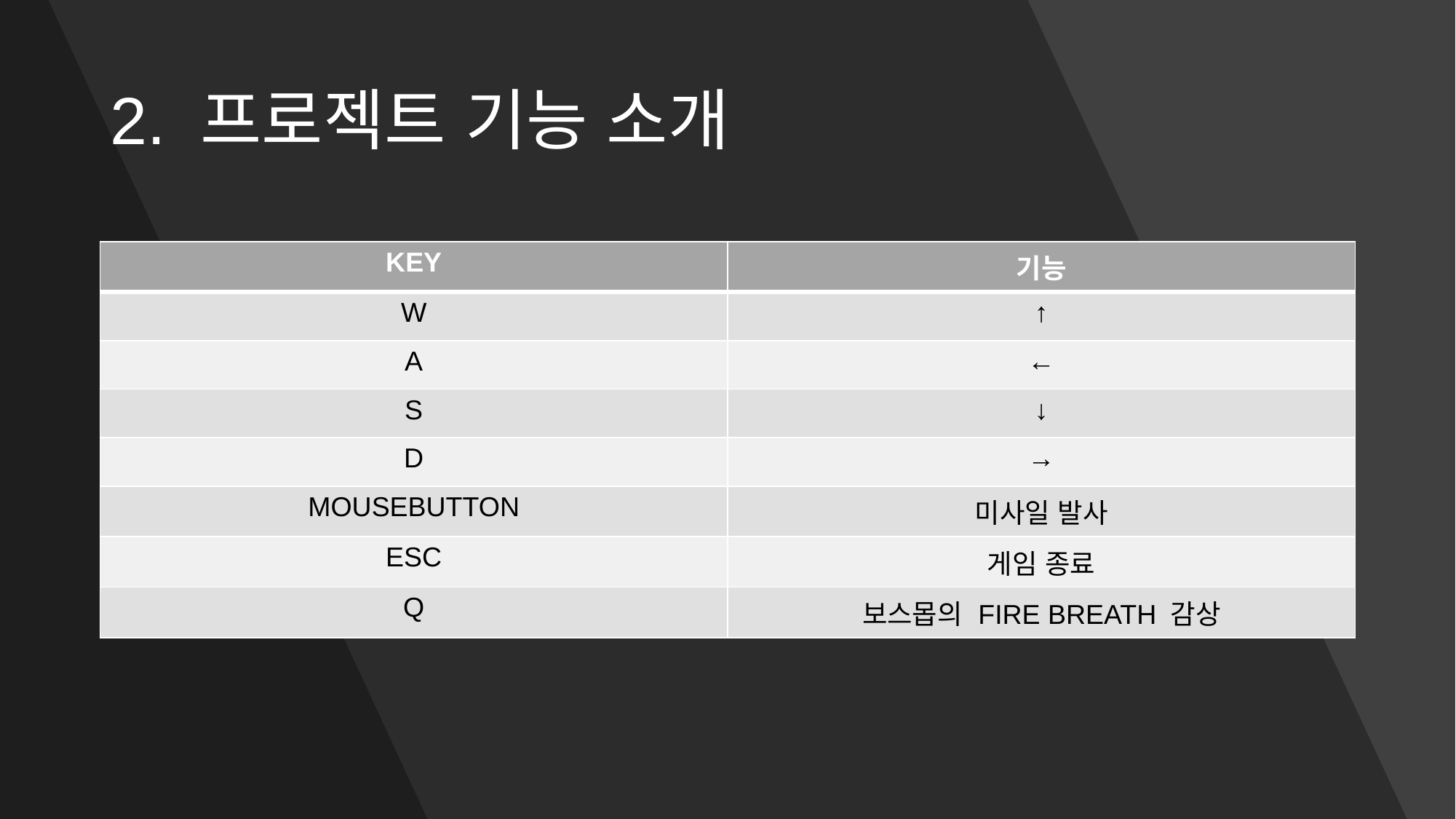

# 2. 프로젝트 기능 소개
| KEY | 기능 |
| --- | --- |
| W | ↑ |
| A | ← |
| S | ↓ |
| D | → |
| MOUSEBUTTON | 미사일 발사 |
| ESC | 게임 종료 |
| Q | 보스몹의 FIRE BREATH 감상 |